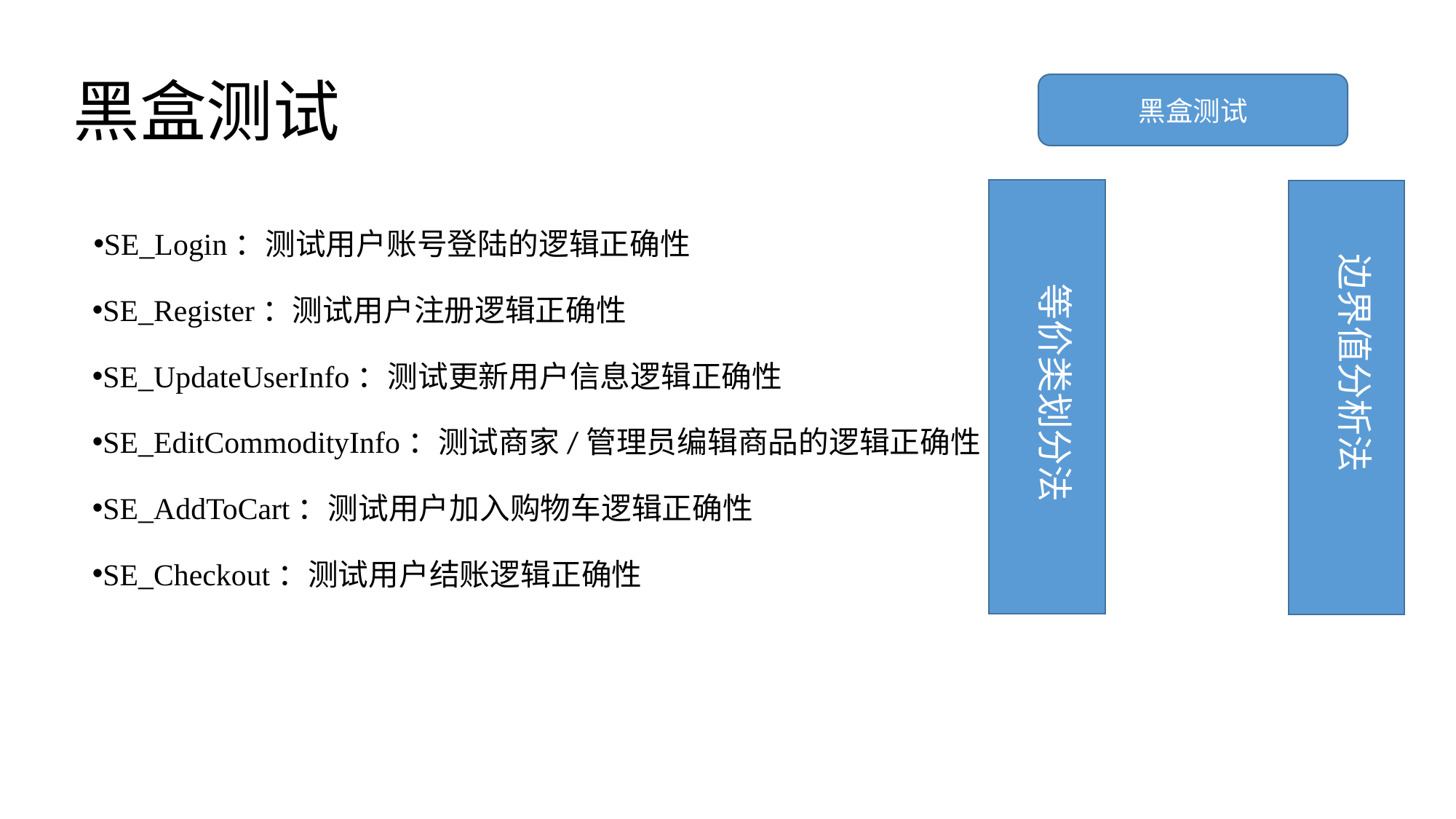

# 黑盒测试
黑盒测试

等价类划分法

SE_Login：测试用户账号登陆的逻辑正确性
SE_Register：测试用户注册逻辑正确性
SE_UpdateUserInfo：测试更新用户信息逻辑正确性
SE_EditCommodityInfo：测试商家/管理员编辑商品的逻辑正确性
SE_AddToCart：测试用户加入购物车逻辑正确性
SE_Checkout：测试用户结账逻辑正确性
边界值分析法